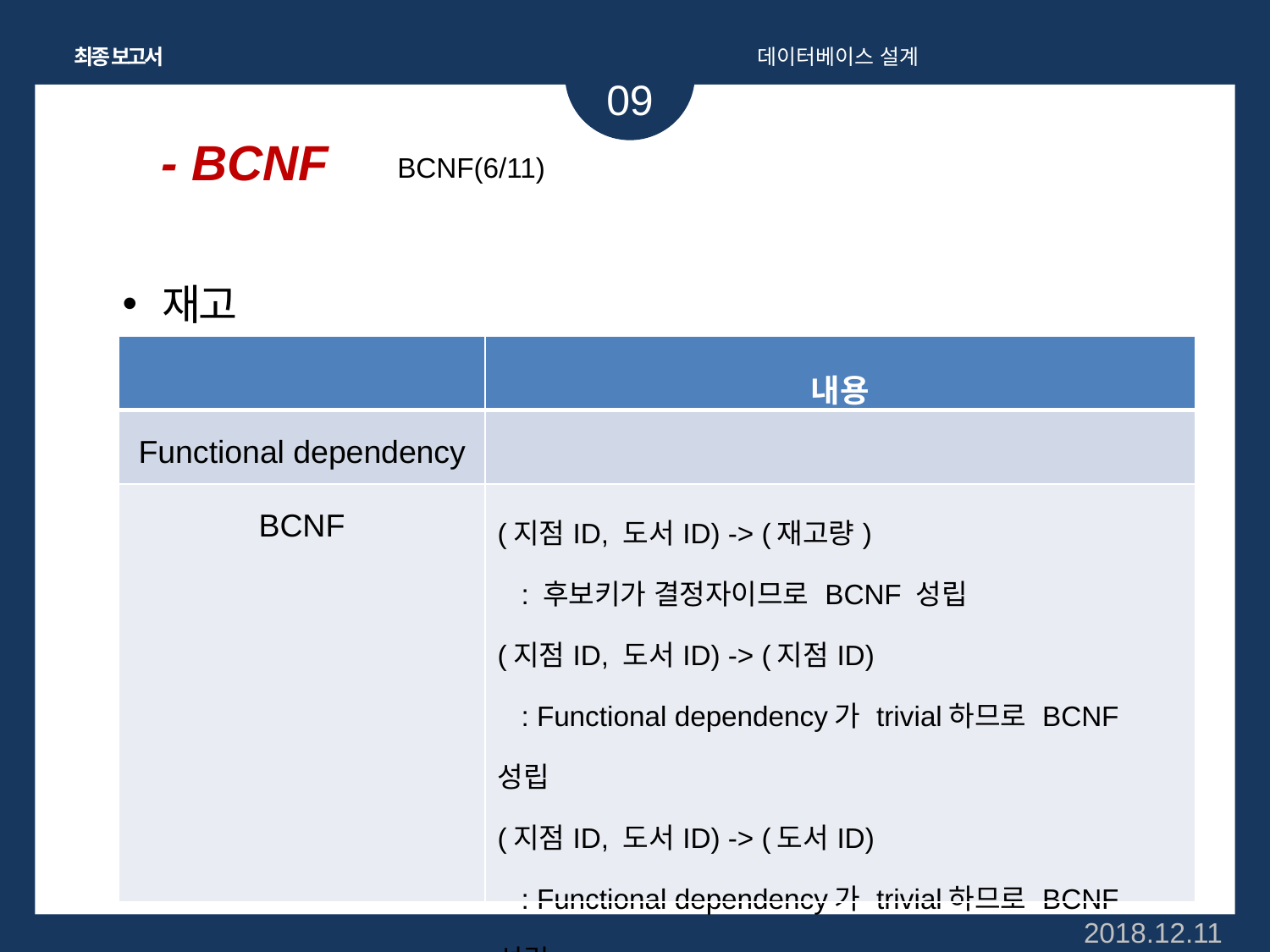

최종 보고서
데이터베이스 설계
09

- BCNF
BCNF(6/11)
재고
|  | 내용 |
| --- | --- |
| Functional dependency |  |
| BCNF | (지점ID, 도서ID) -> (재고량) : 후보키가 결정자이므로 BCNF 성립 (지점ID, 도서ID) -> (지점ID) : Functional dependency가 trivial하므로 BCNF 성립 (지점ID, 도서ID) -> (도서ID) : Functional dependency가 trivial하므로 BCNF 성립 |
2018.12.11